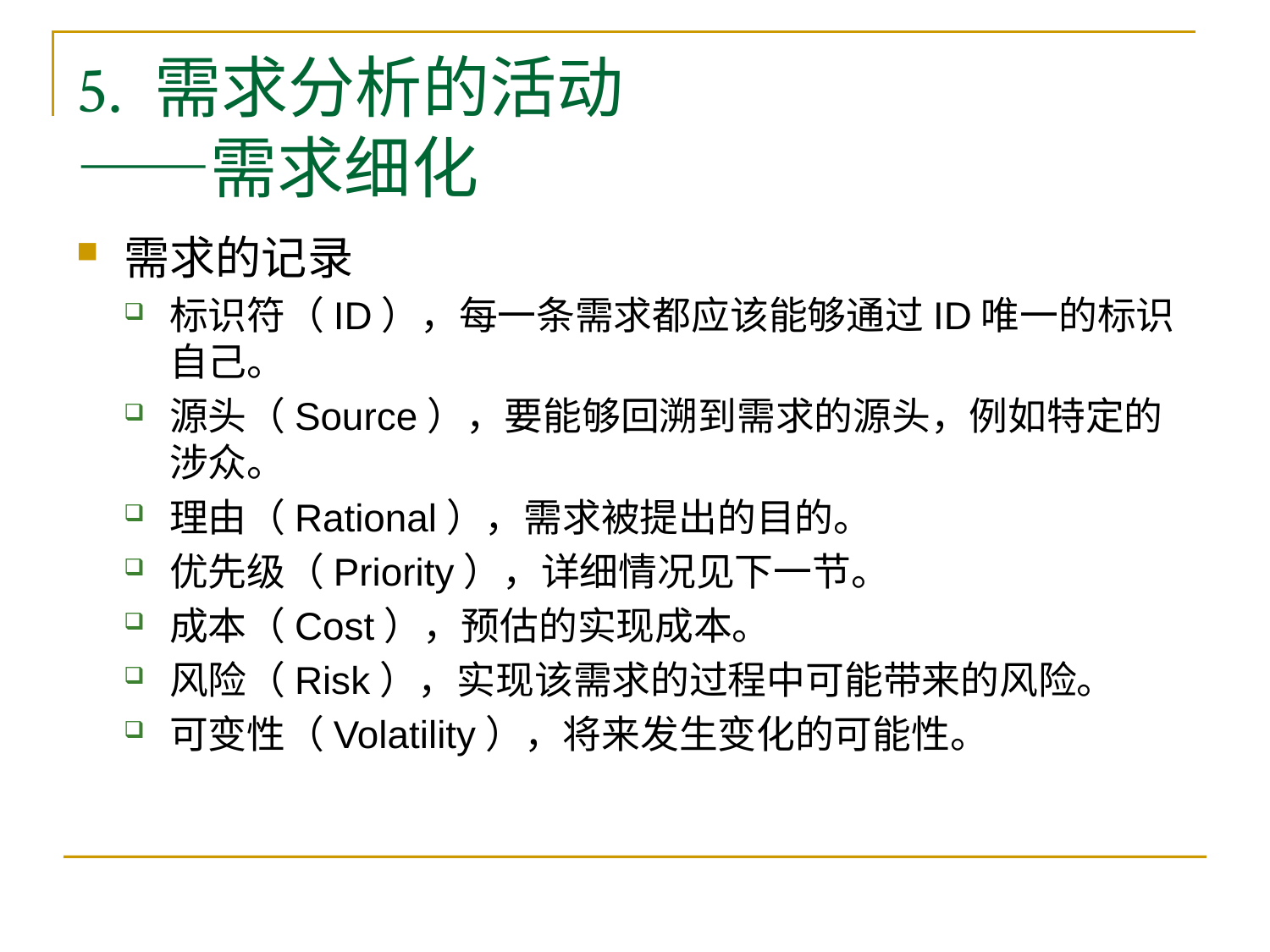

# 5. 需求分析的活动 ——需求细化
需求的记录
标识符（ID），每一条需求都应该能够通过ID唯一的标识自己。
源头（Source），要能够回溯到需求的源头，例如特定的涉众。
理由（Rational），需求被提出的目的。
优先级（Priority），详细情况见下一节。
成本（Cost），预估的实现成本。
风险（Risk），实现该需求的过程中可能带来的风险。
可变性（Volatility），将来发生变化的可能性。